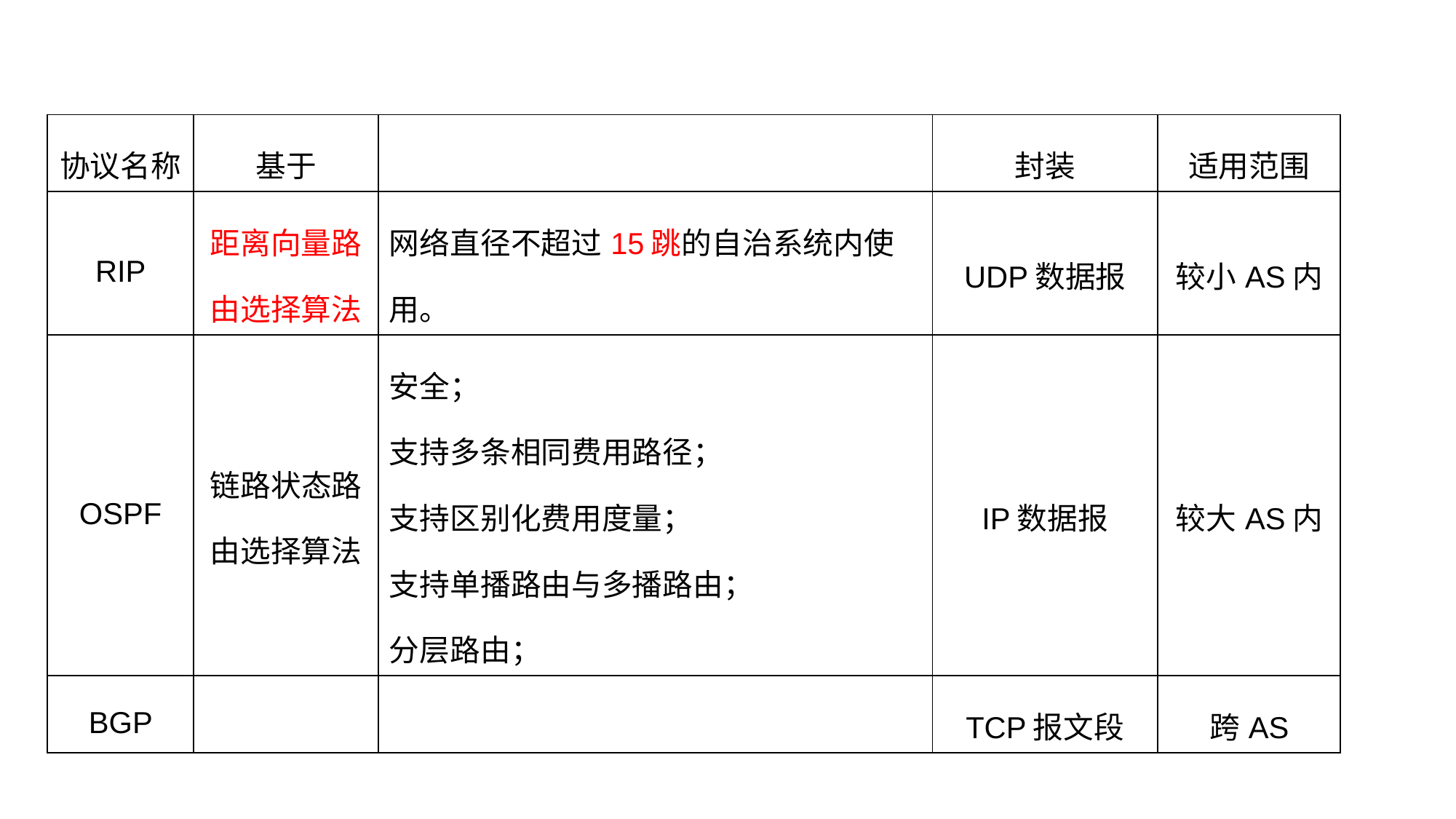

| 协议名称 | 基于 |  | 封装 | 适用范围 |
| --- | --- | --- | --- | --- |
| RIP | 距离向量路由选择算法 | 网络直径不超过15跳的自治系统内使用。 | UDP数据报 | 较小AS内 |
| OSPF | 链路状态路由选择算法 | 安全； 支持多条相同费用路径； 支持区别化费用度量； 支持单播路由与多播路由； 分层路由； | IP数据报 | 较大AS内 |
| BGP |  |  | TCP报文段 | 跨AS |